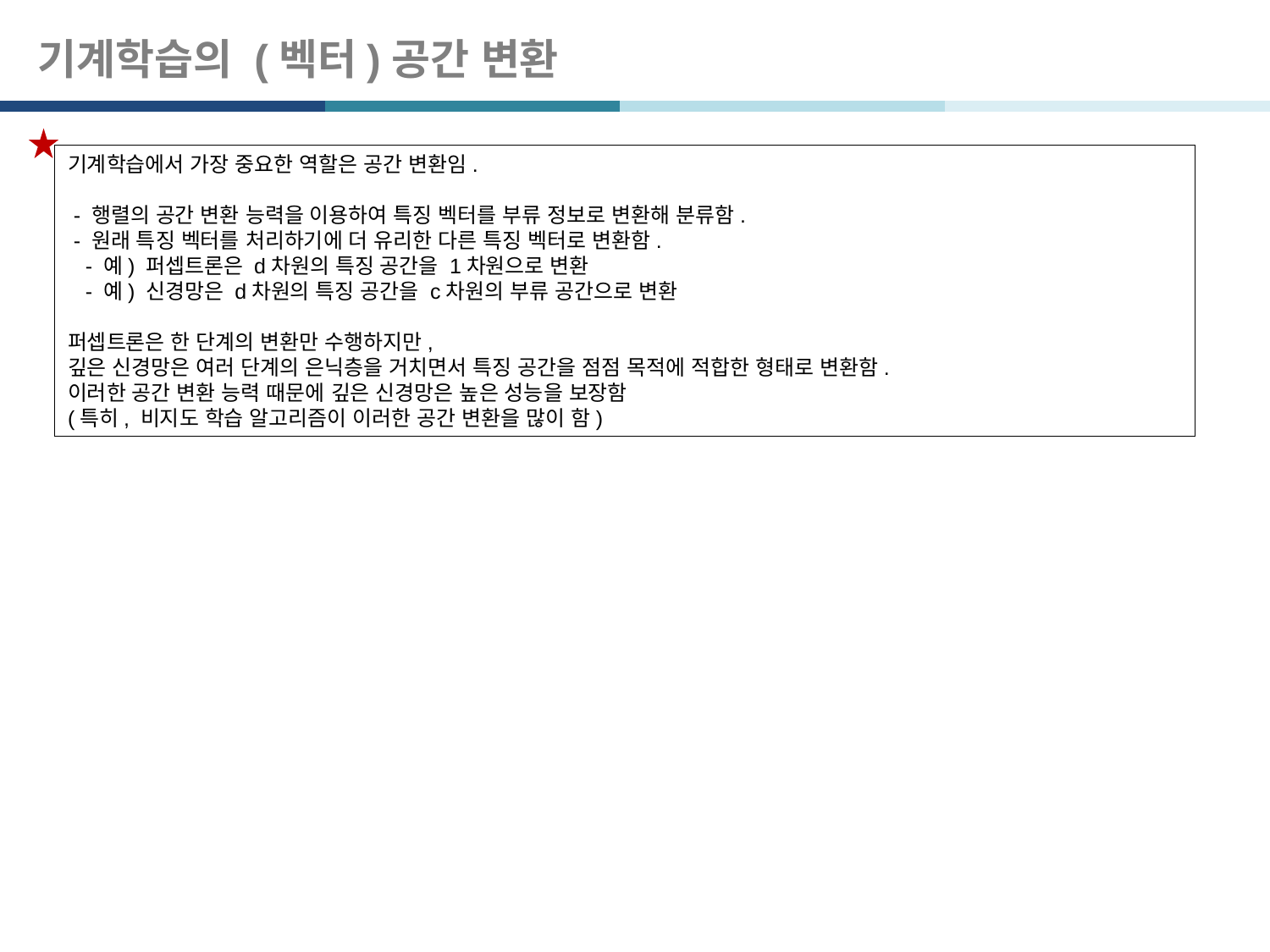

# 기계학습의 (벡터)공간 변환

기계학습에서 가장 중요한 역할은 공간 변환임.

 - 행렬의 공간 변환 능력을 이용하여 특징 벡터를 부류 정보로 변환해 분류함.
 - 원래 특징 벡터를 처리하기에 더 유리한 다른 특징 벡터로 변환함.
   - 예) 퍼셉트론은 d차원의 특징 공간을 1차원으로 변환
   - 예) 신경망은 d차원의 특징 공간을 c차원의 부류 공간으로 변환

퍼셉트론은 한 단계의 변환만 수행하지만,
깊은 신경망은 여러 단계의 은닉층을 거치면서 특징 공간을 점점 목적에 적합한 형태로 변환함.
이러한 공간 변환 능력 때문에 깊은 신경망은 높은 성능을 보장함
(특히, 비지도 학습 알고리즘이 이러한 공간 변환을 많이 함)